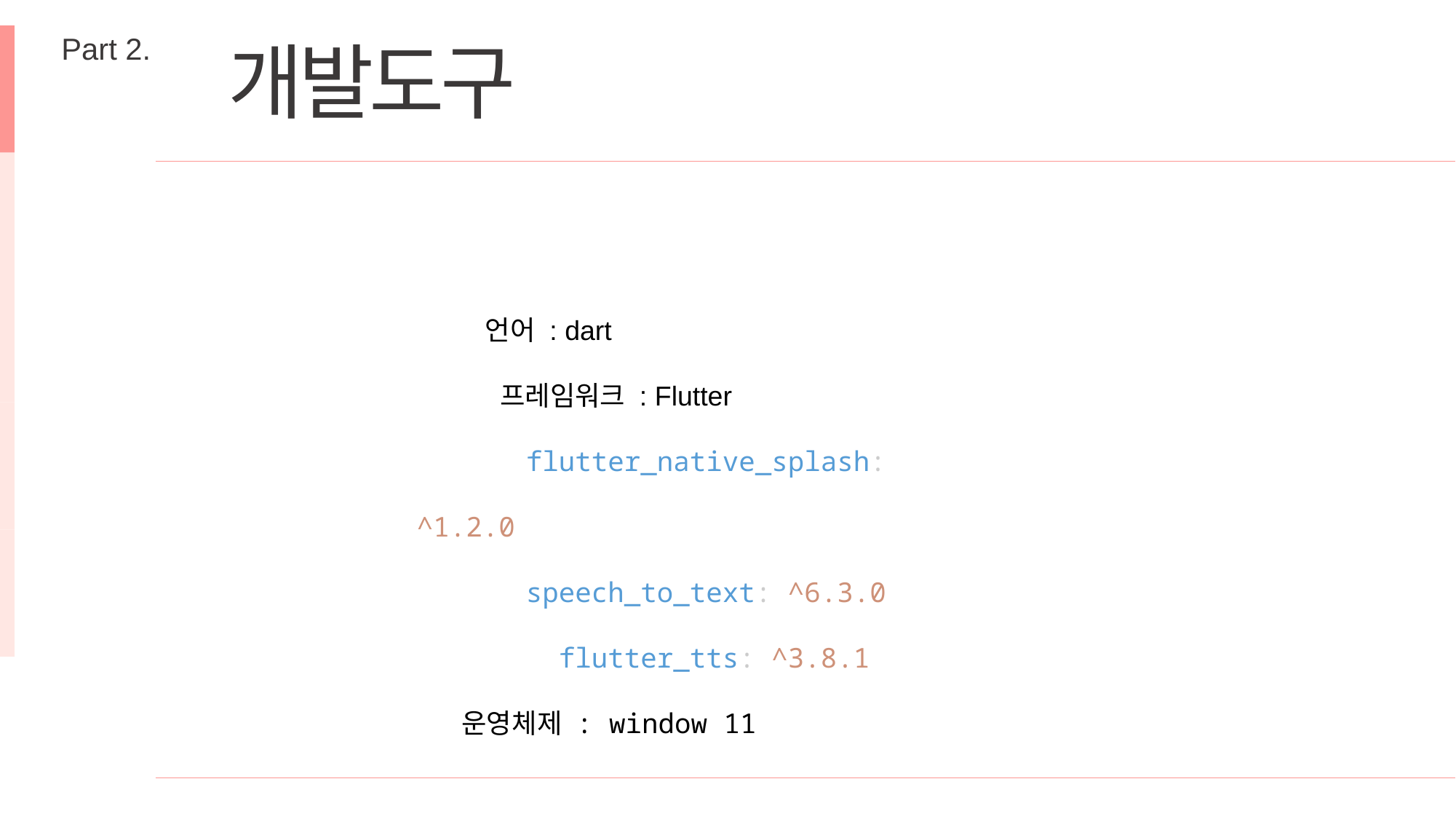

Part 2.

 개발도구

          언어 : dart
          프레임워크 : Flutter
	flutter_native_splash: ^1.2.0
speech_to_text: ^6.3.0
  flutter_tts: ^3.8.1
     운영체제 : window 11